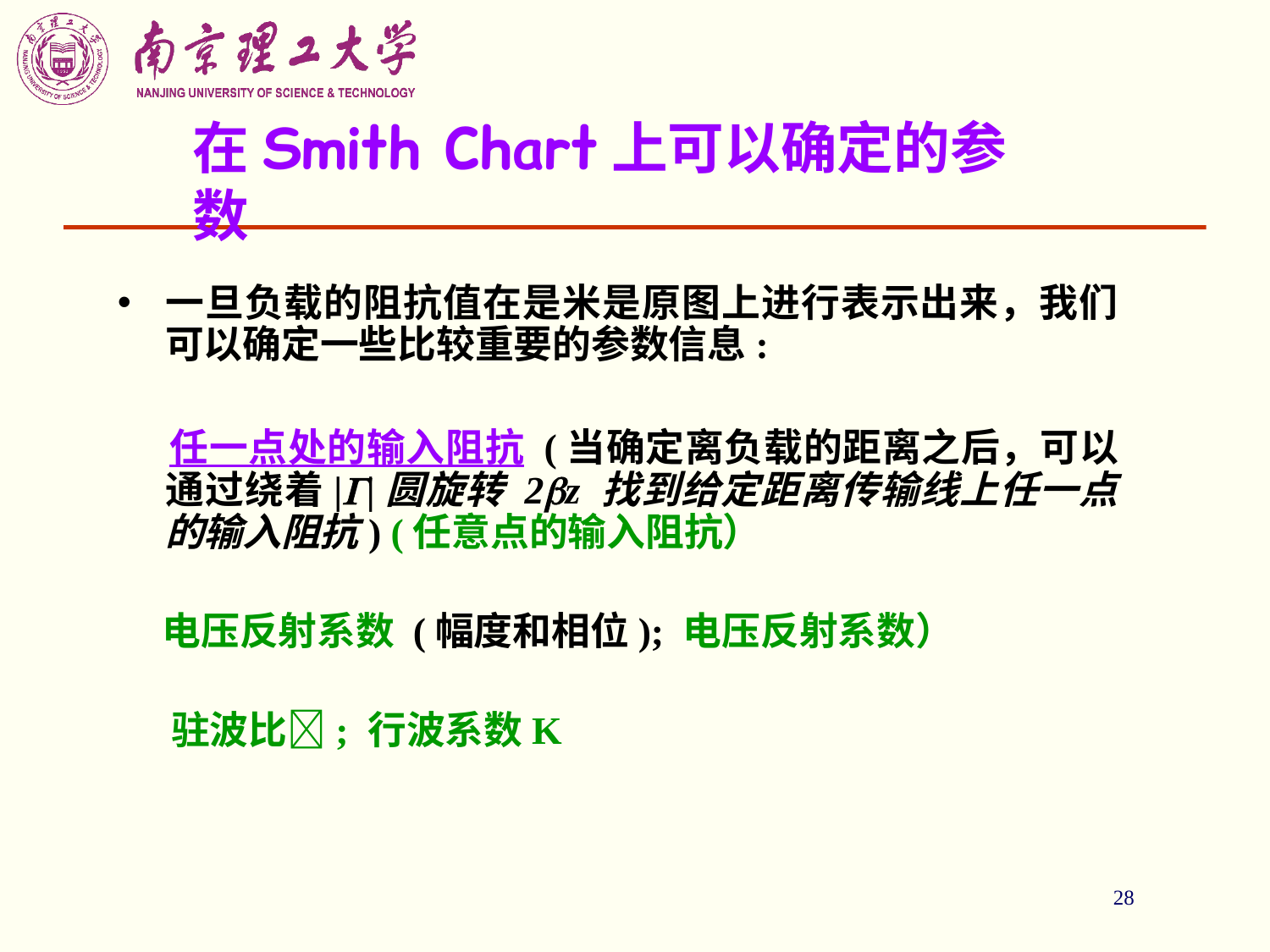

28
# 在Smith Chart上可以确定的参数
一旦负载的阻抗值在是米是原图上进行表示出来，我们可以确定一些比较重要的参数信息:

    任一点处的输入阻抗 (当确定离负载的距离之后，可以通过绕着|Γ|圆旋转 2βz 找到给定距离传输线上任一点的输入阻抗) (任意点的输入阻抗）

    电压反射系数 (幅度和相位); 电压反射系数）

     驻波比ρ; 行波系数K